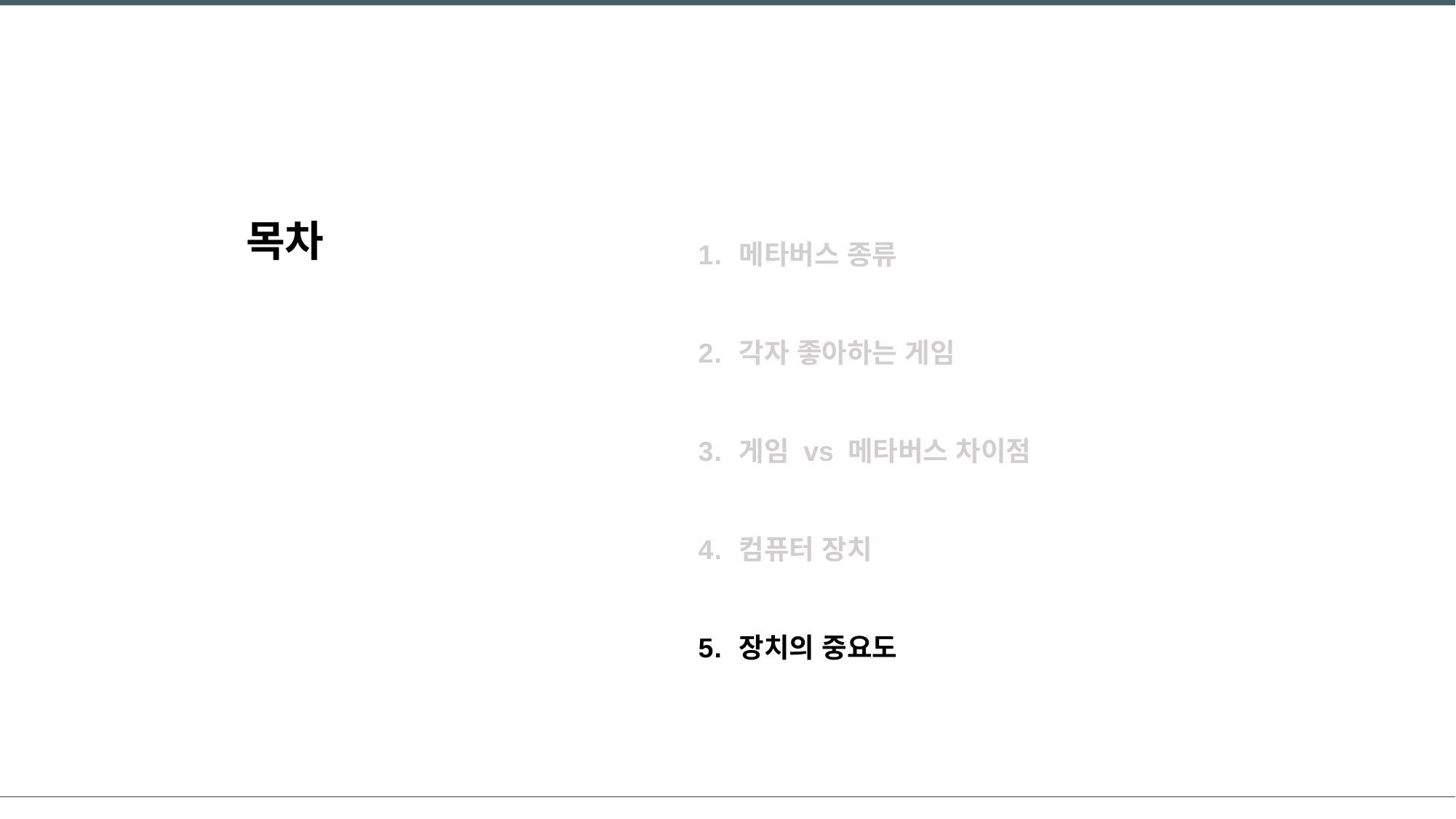

메타버스 종류
각자 좋아하는 게임
게임 vs 메타버스 차이점
컴퓨터 장치
장치의 중요도
목차